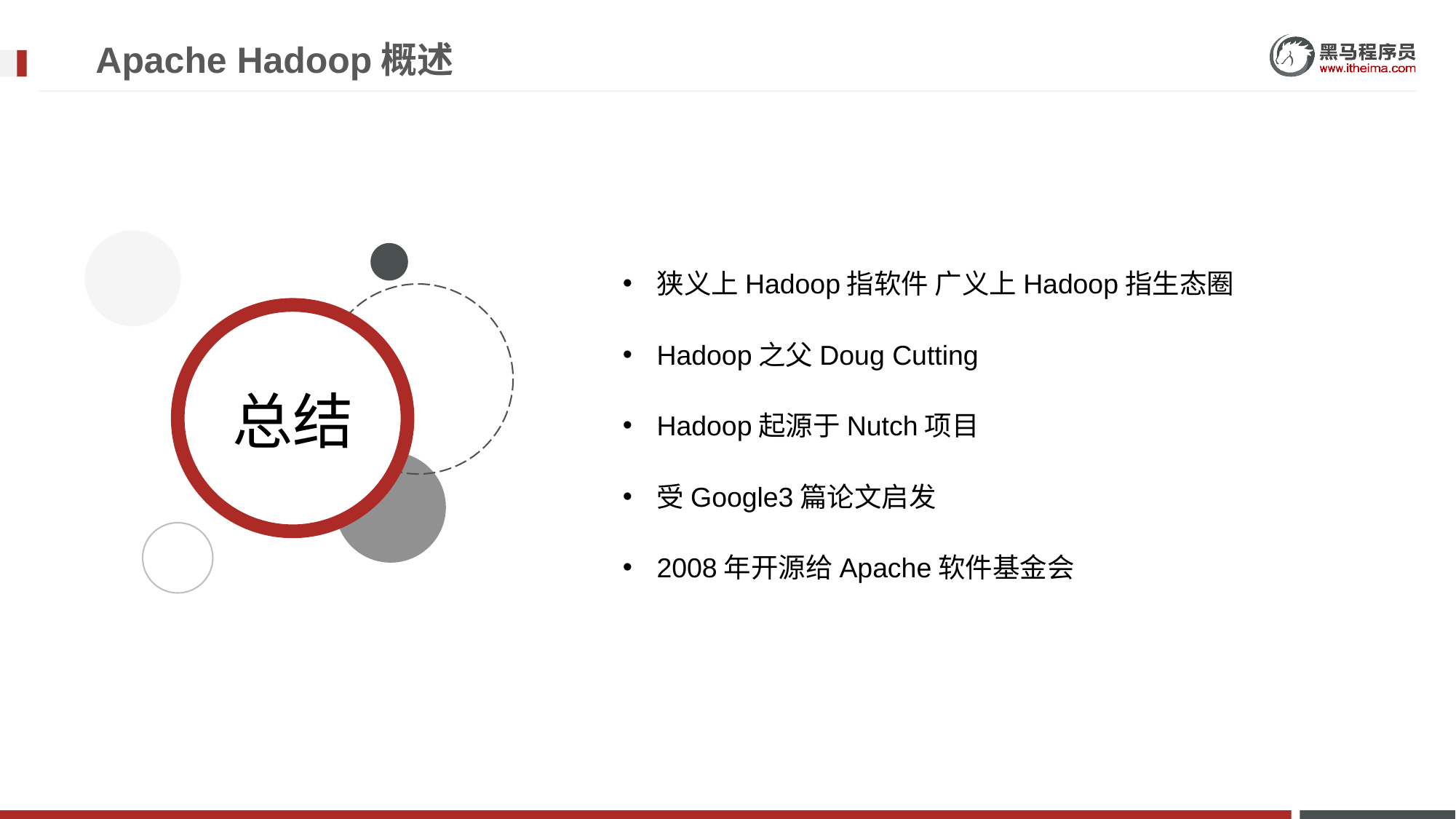

# Apache Hadoop概述
狭义上Hadoop指软件 广义上Hadoop指生态圈
Hadoop之父Doug Cutting
Hadoop起源于Nutch项目
受Google3篇论文启发
2008年开源给Apache软件基金会